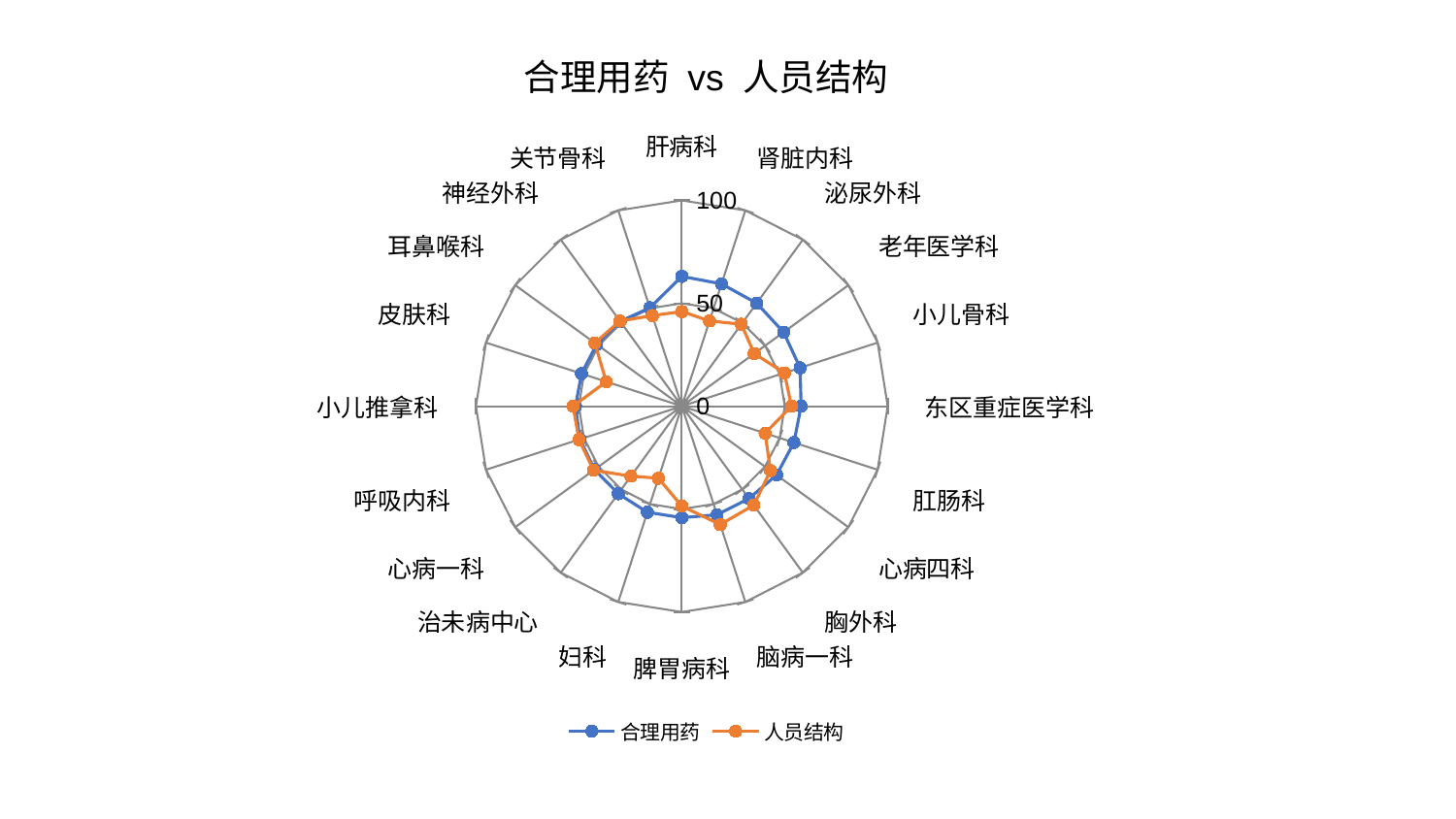

### Chart: 合理用药 vs 人员结构

| Category | 合理用药 | 人员结构 |
|---|---|---|
| 肝病科 | 63.063083350763726 | 45.99116742787635 |
| 肾脏内科 | 62.48945069631917 | 43.57482940119198 |
| 泌尿外科 | 61.9037939639763 | 49.21068745970223 |
| 老年医学科 | 61.13024265638161 | 43.4994324182489 |
| 小儿骨科 | 60.42093354520331 | 52.40879106028837 |
| 东区重症医学科 | 57.93448312068135 | 53.278185470882704 |
| 肛肠科 | 57.26209932739439 | 42.55865092923047 |
| 心病四科 | 56.885081697133444 | 53.28147222666626 |
| 胸外科 | 55.5029502227294 | 59.463004012229064 |
| 脑病一科 | 55.47060019385536 | 60.469510472327215 |
| 脾胃病科 | 54.190365686573855 | 48.583703102736855 |
| 妇科 | 54.17858136586197 | 36.80608908070558 |
| 治未病中心 | 52.57042948058992 | 42.04462458840331 |
| 心病一科 | 52.43030791925289 | 52.96158474078732 |
| 呼吸内科 | 52.034967132166926 | 52.51794958304032 |
| 小儿推拿科 | 51.64325804836487 | 52.82441316931411 |
| 皮肤科 | 51.21602502031901 | 38.60043706867126 |
| 耳鼻喉科 | 51.12024408396477 | 52.26374842666584 |
| 神经外科 | 50.94964869969928 | 51.136138643786914 |
| 关节骨科 | 50.25735029138556 | 46.295662931675 |
51